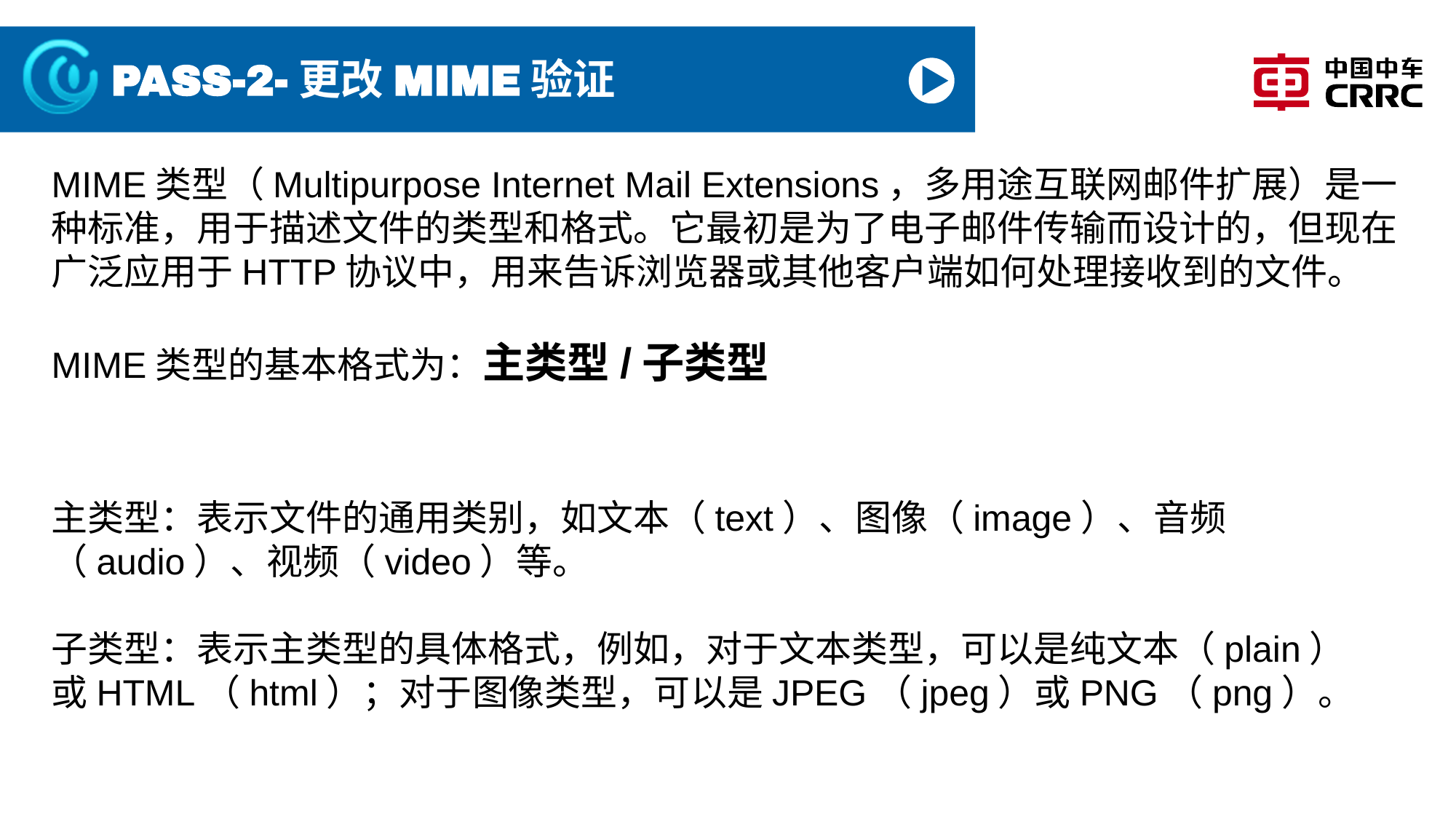

# PASS-2-更改MIME验证
MIME类型（Multipurpose Internet Mail Extensions，多用途互联网邮件扩展）是一种标准，用于描述文件的类型和格式。它最初是为了电子邮件传输而设计的，但现在广泛应用于HTTP协议中，用来告诉浏览器或其他客户端如何处理接收到的文件。

MIME类型的基本格式为：主类型/子类型
主类型：表示文件的通用类别，如文本（text）、图像（image）、音频（audio）、视频（video）等。

子类型：表示主类型的具体格式，例如，对于文本类型，可以是纯文本（plain）或HTML（html）；对于图像类型，可以是JPEG（jpeg）或PNG（png）。
23